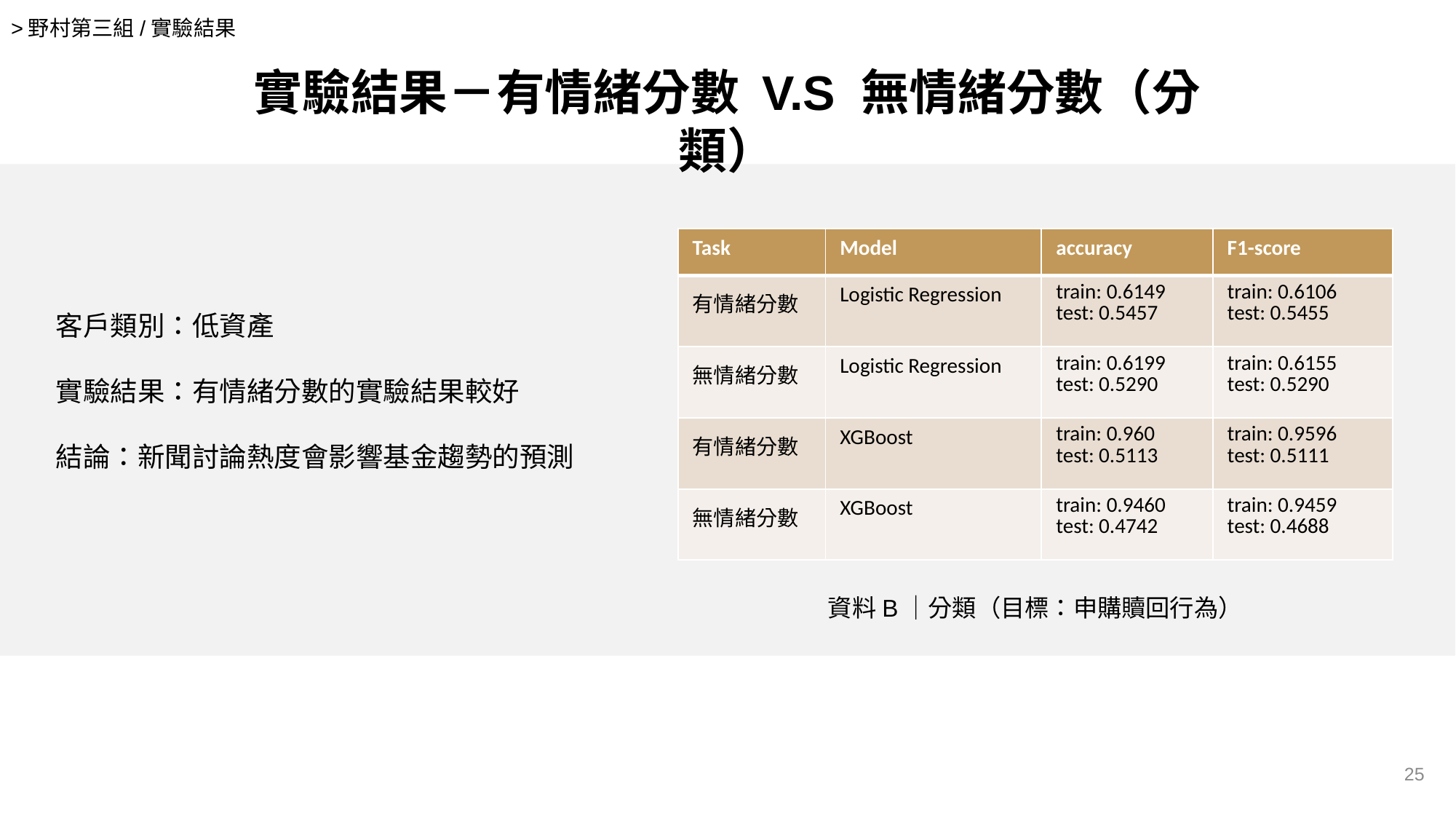

>野村第三組/實驗結果
實驗結果－有情緒分數 V.S 無情緒分數（分類）

| Task | Model | accuracy | F1-score |
| --- | --- | --- | --- |
| 有情緒分數 | Logistic Regression | train: 0.6149 test: 0.5457 | train: 0.6106 test: 0.5455 |
| 無情緒分數 | Logistic Regression | train: 0.6199 test: 0.5290 | train: 0.6155 test: 0.5290 |
| 有情緒分數 | XGBoost | train: 0.960 test: 0.5113 | train: 0.9596 test: 0.5111 |
| 無情緒分數 | XGBoost | train: 0.9460 test: 0.4742 | train: 0.9459 test: 0.4688 |
客戶類別：低資產
實驗結果：有情緒分數的實驗結果較好
結論：新聞討論熱度會影響基金趨勢的預測
資料B｜分類（目標：申購贖回行為）
25